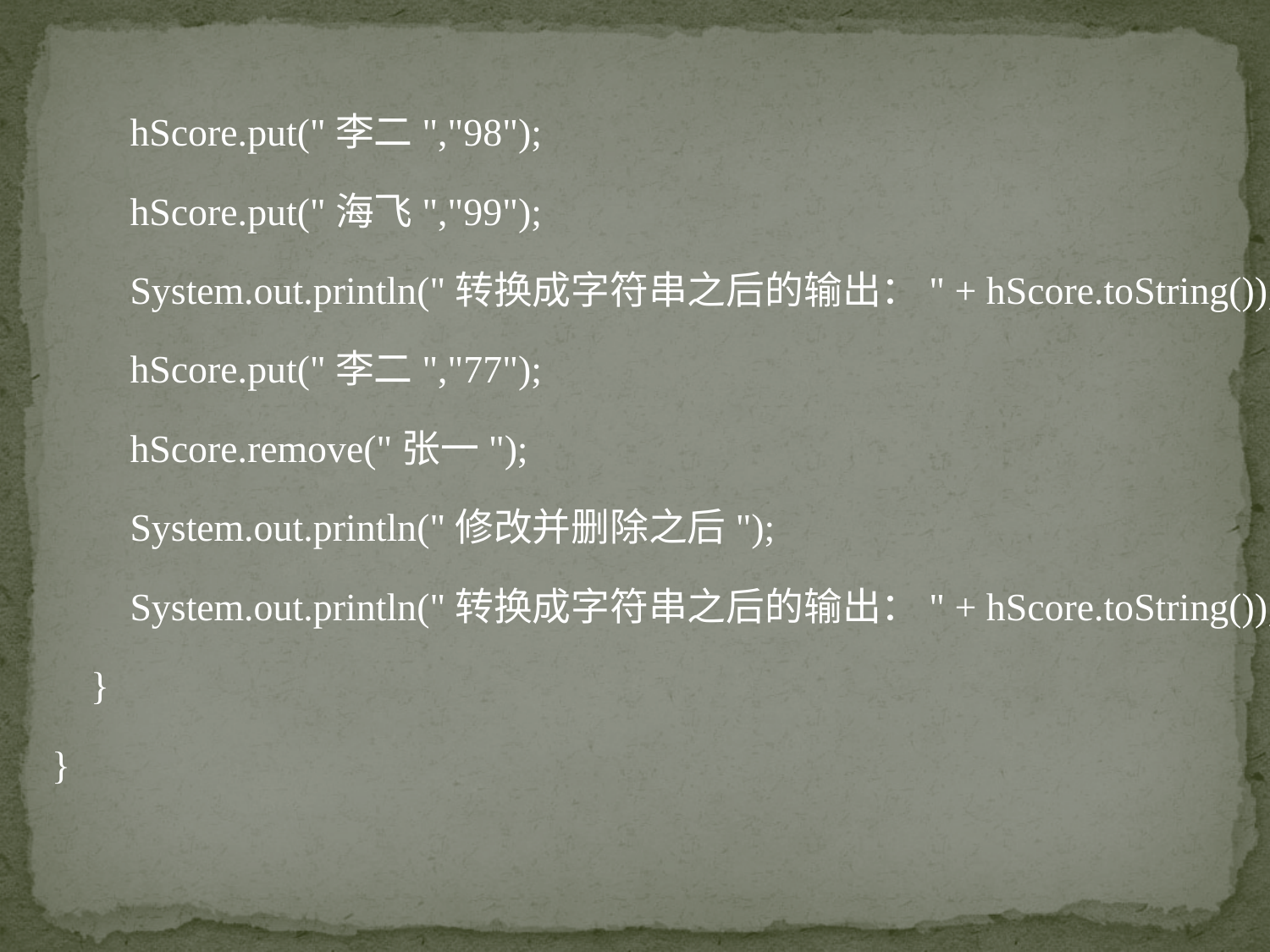

hScore.put("李二","98");
	hScore.put("海飞","99");
	System.out.println("转换成字符串之后的输出：" + hScore.toString());
	hScore.put("李二","77");
	hScore.remove("张一");
	System.out.println("修改并删除之后");
	System.out.println("转换成字符串之后的输出：" + hScore.toString());
         }
     }